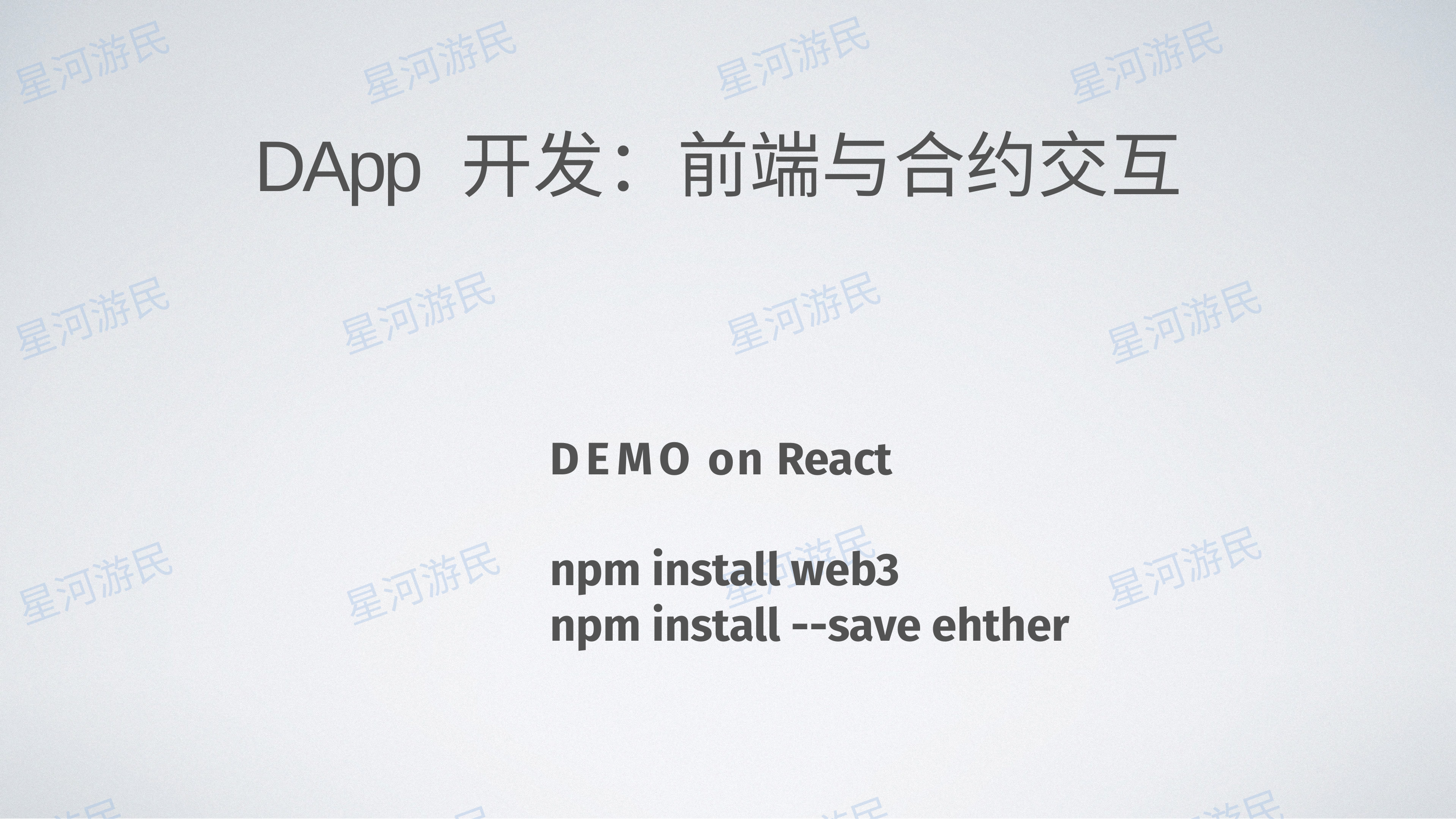

# DApp 开发：前端与合约交互
DEMO on React

npm install web3
npm install --save ehther